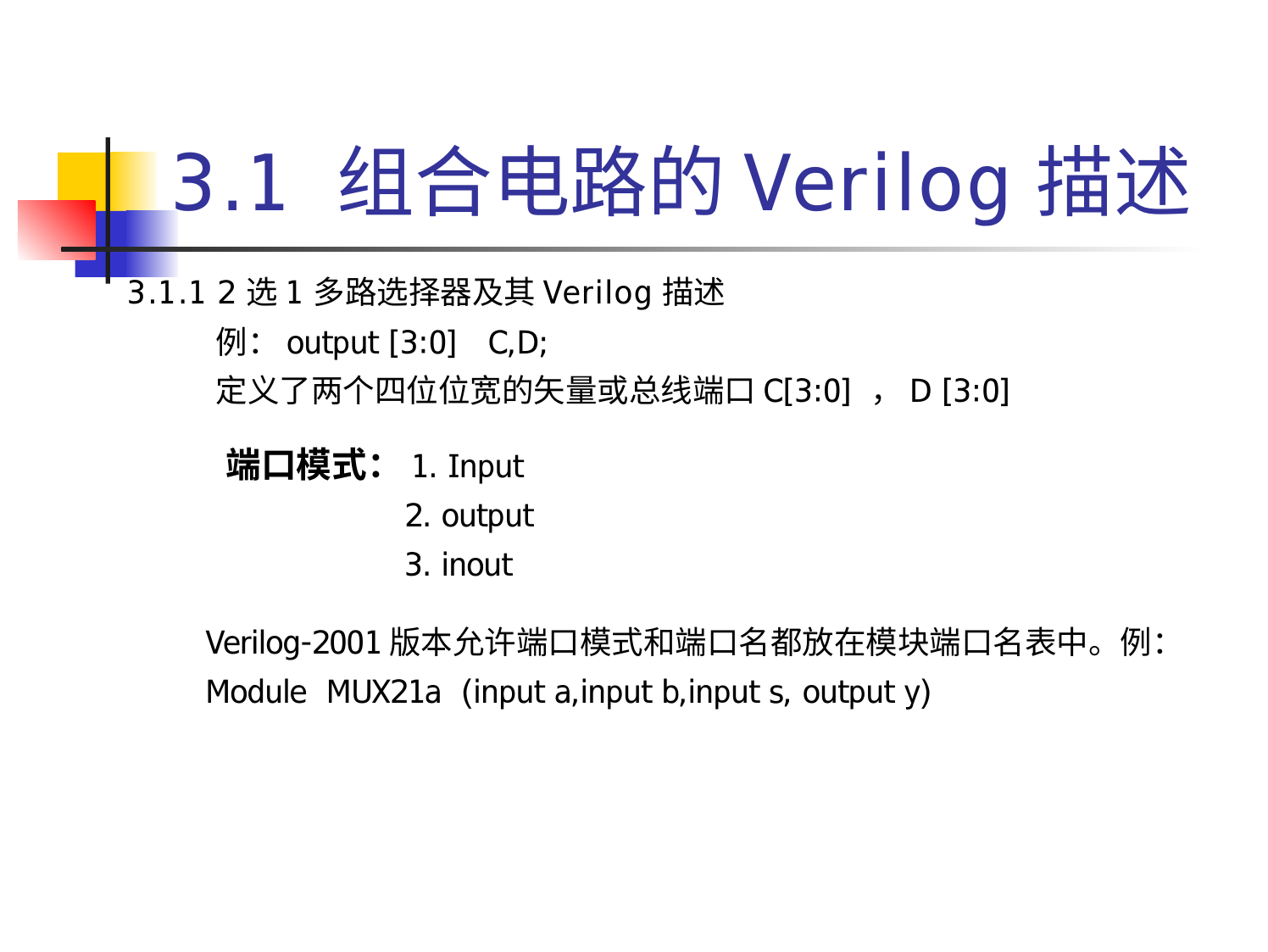

# 3.1 组合电路的Verilog描述
3.1.1 2选1多路选择器及其Verilog描述
例：output [3:0]   C,D;
定义了两个四位位宽的矢量或总线端口C[3:0] ，D [3:0]
端口模式：1. Input
                  2. output
                  3. inout
Verilog-2001版本允许端口模式和端口名都放在模块端口名表中。例：
Module  MUX21a  (input a,input b,input s, output y)